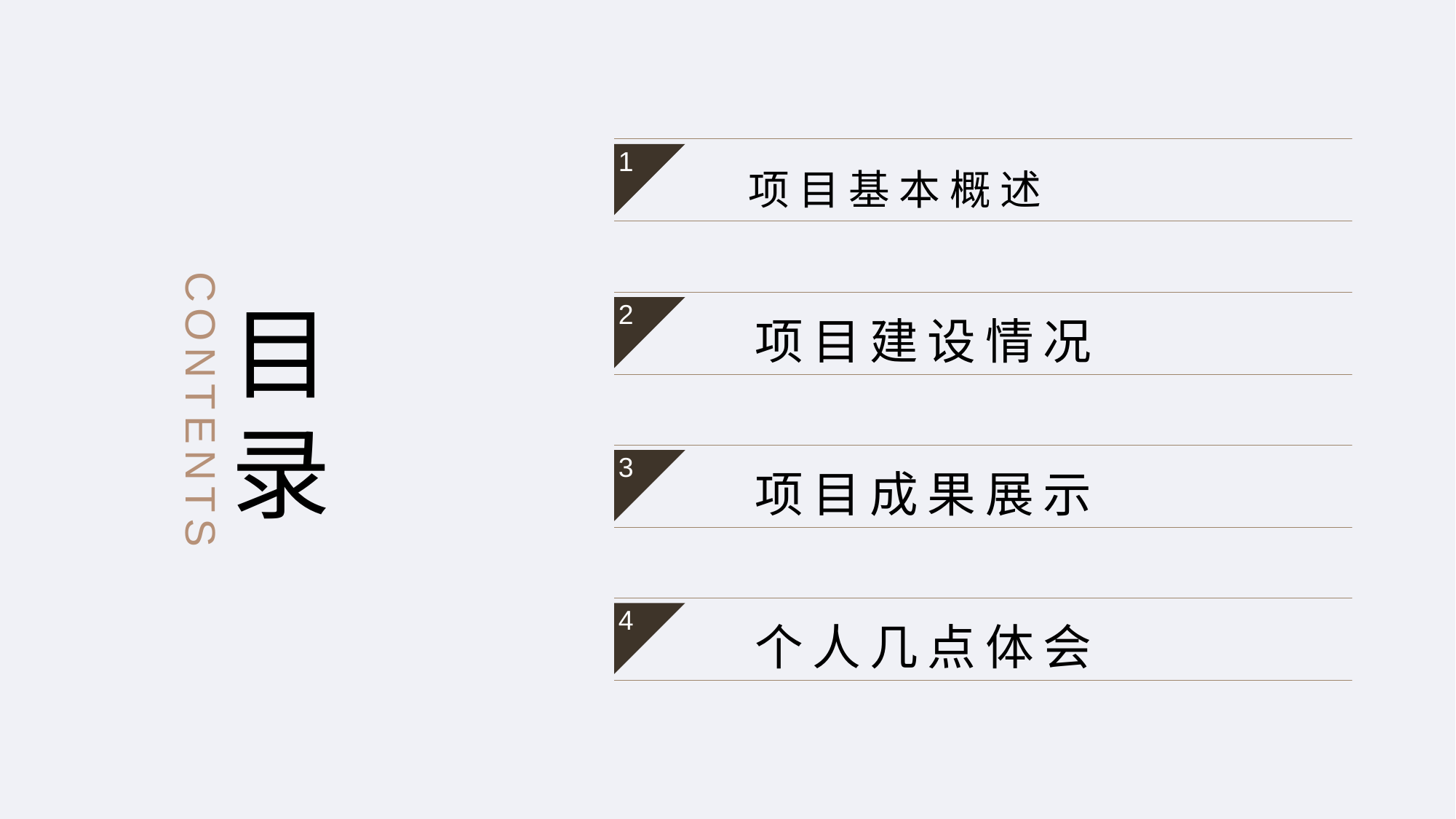

项目基本概述
1
   项目建设情况
2
   项目成果展示
3
   个人几点体会
4
目
录
CONTENTS